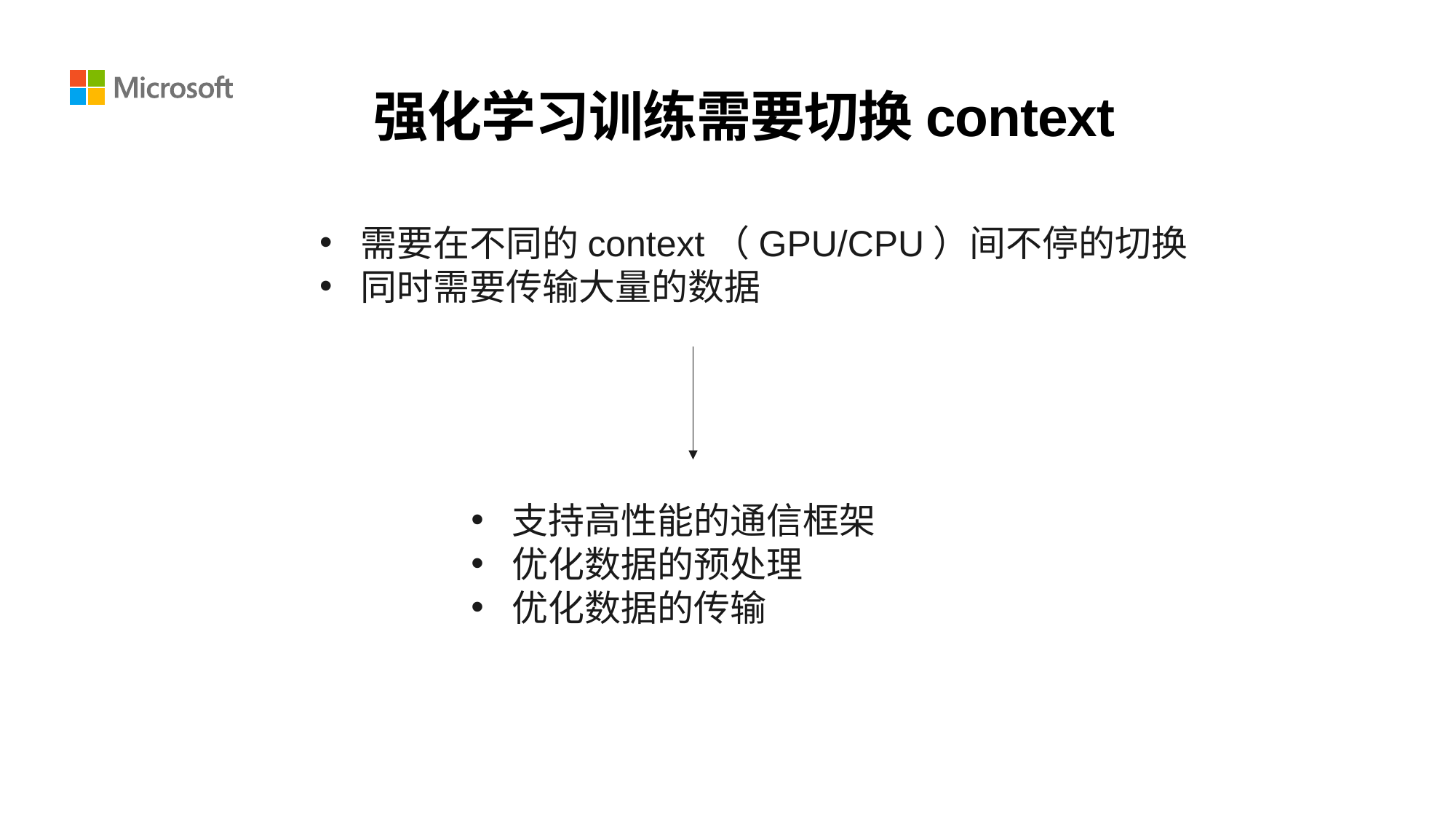

# 强化学习训练需要切换context
需要在不同的context（GPU/CPU）间不停的切换
同时需要传输大量的数据
支持高性能的通信框架
优化数据的预处理
优化数据的传输